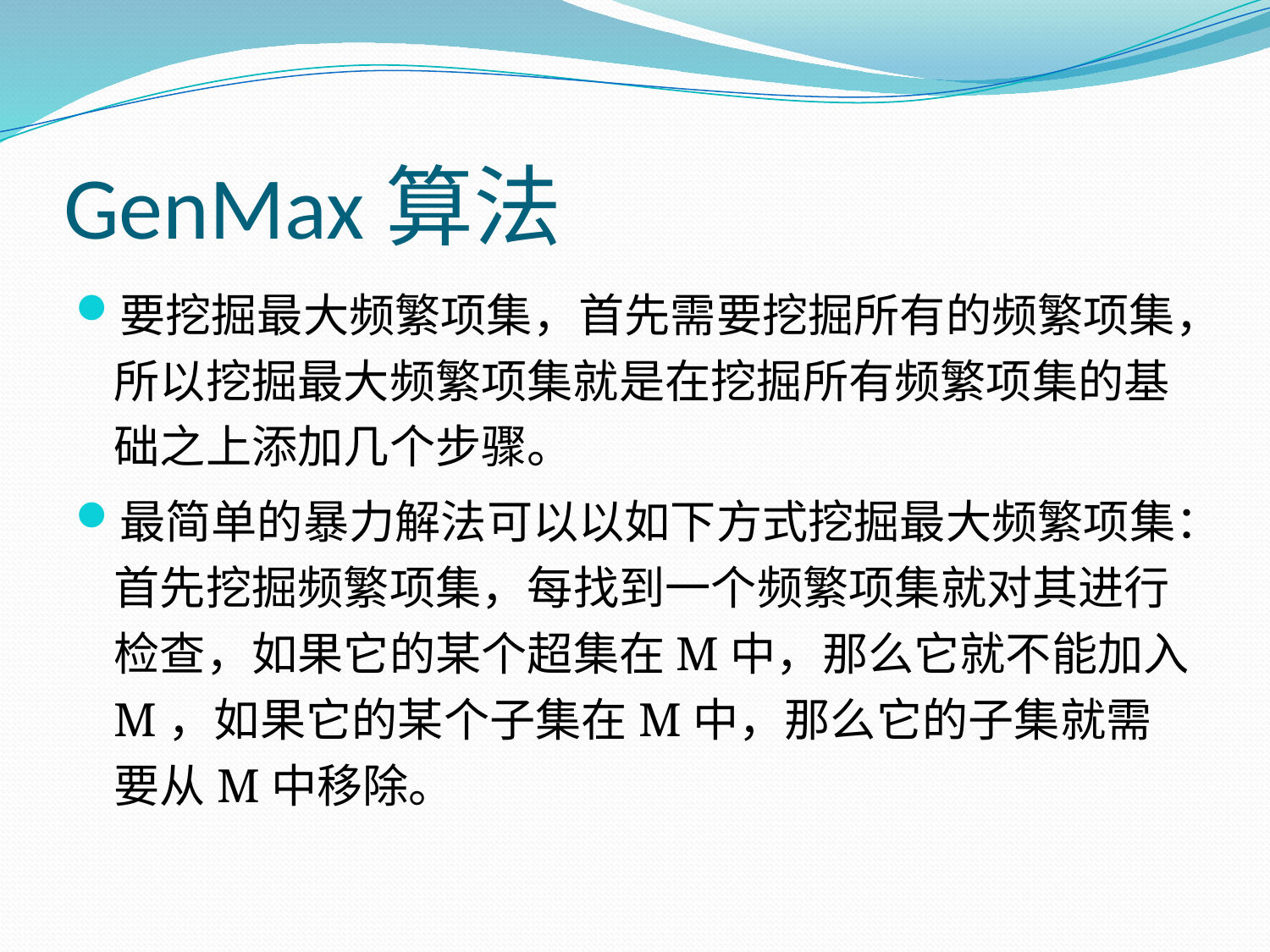

# GenMax算法
要挖掘最大频繁项集，首先需要挖掘所有的频繁项集，所以挖掘最大频繁项集就是在挖掘所有频繁项集的基础之上添加几个步骤。
最简单的暴力解法可以以如下方式挖掘最大频繁项集：首先挖掘频繁项集，每找到一个频繁项集就对其进行检查，如果它的某个超集在M中，那么它就不能加入M，如果它的某个子集在M中，那么它的子集就需要从M中移除。